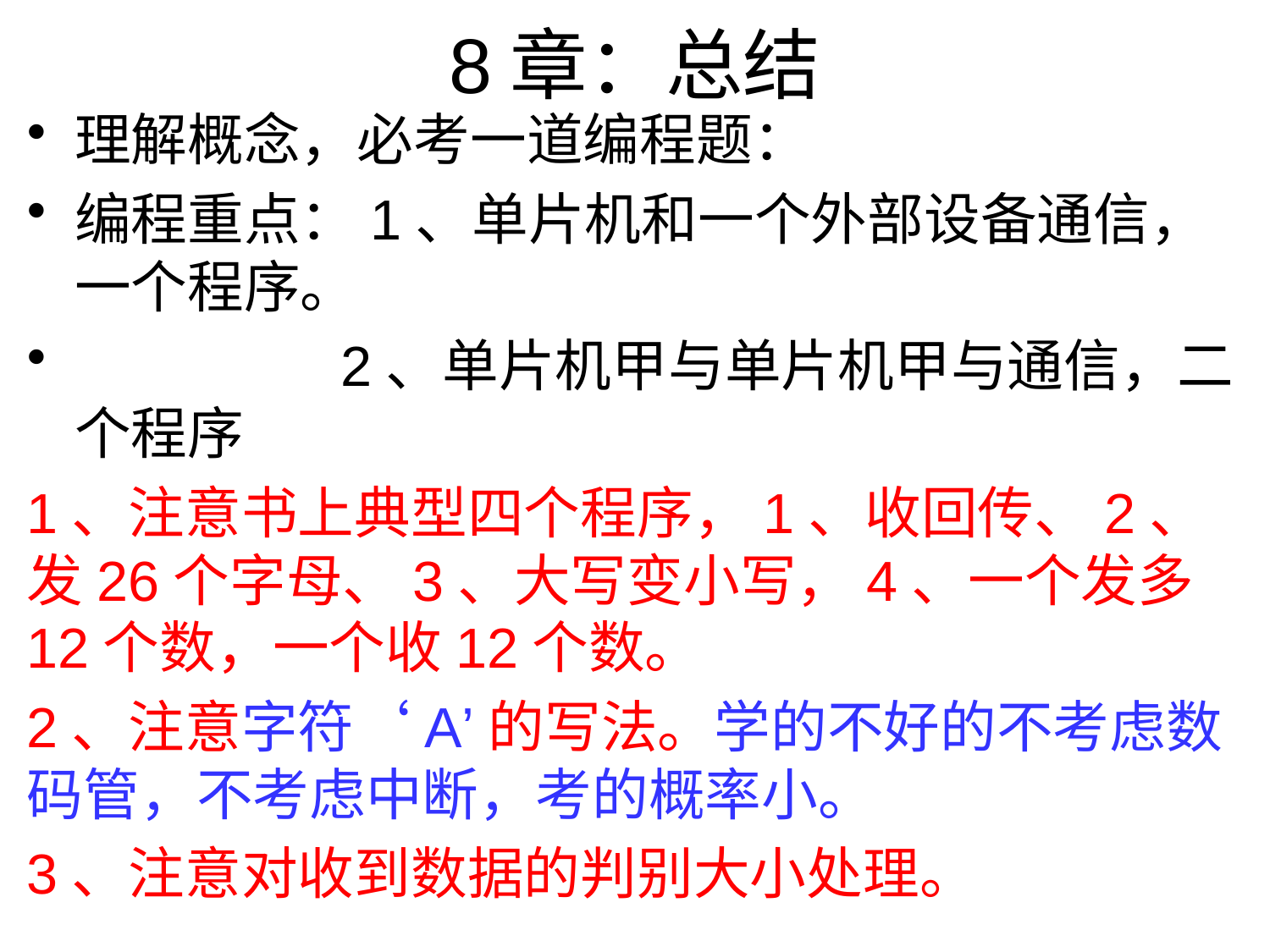

# 8章：总结
理解概念，必考一道编程题：
编程重点：1、单片机和一个外部设备通信，一个程序。
                 2、单片机甲与单片机甲与通信，二个程序
1、注意书上典型四个程序，1、收回传、2、发26个字母、3、大写变小写，4、一个发多12个数，一个收12个数。
2、注意字符‘A’的写法。学的不好的不考虑数码管，不考虑中断，考的概率小。
3、注意对收到数据的判别大小处理。